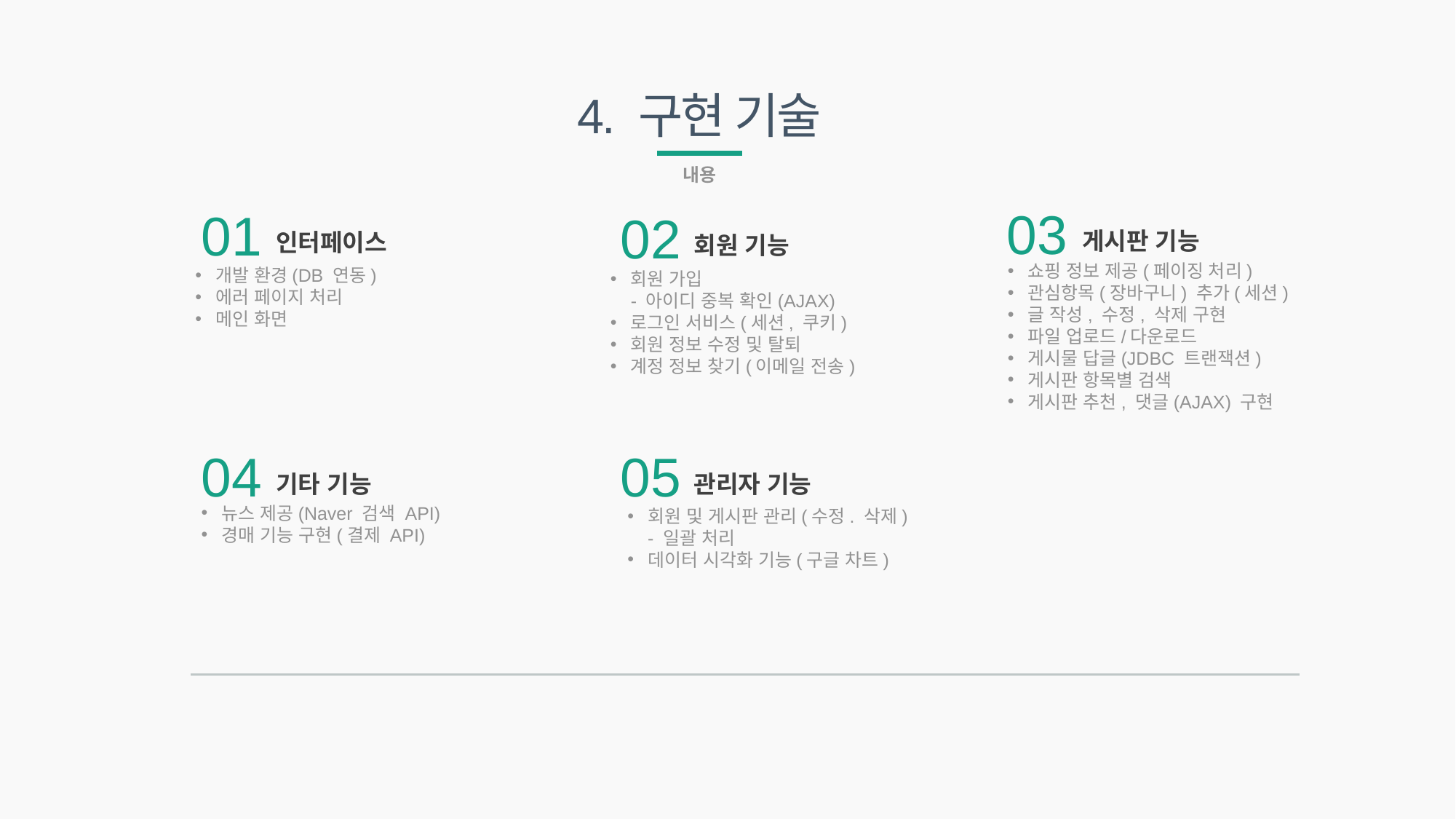

4. 구현 기술
내용
03
01
02
게시판 기능
인터페이스
회원 기능
쇼핑 정보 제공(페이징 처리)
관심항목(장바구니) 추가(세션)
글 작성, 수정, 삭제 구현
파일 업로드/다운로드
게시물 답글(JDBC 트랜잭션)
게시판 항목별 검색
게시판 추천, 댓글(AJAX) 구현
개발 환경(DB 연동)
에러 페이지 처리
메인 화면

회원 가입
- 아이디 중복 확인(AJAX)
로그인 서비스(세션, 쿠키)
회원 정보 수정 및 탈퇴
계정 정보 찾기(이메일 전송)
04
05
기타 기능
관리자 기능
뉴스 제공(Naver 검색 API)
경매 기능 구현(결제 API)
회원 및 게시판 관리(수정. 삭제)
    - 일괄 처리
데이터 시각화 기능(구글 차트)